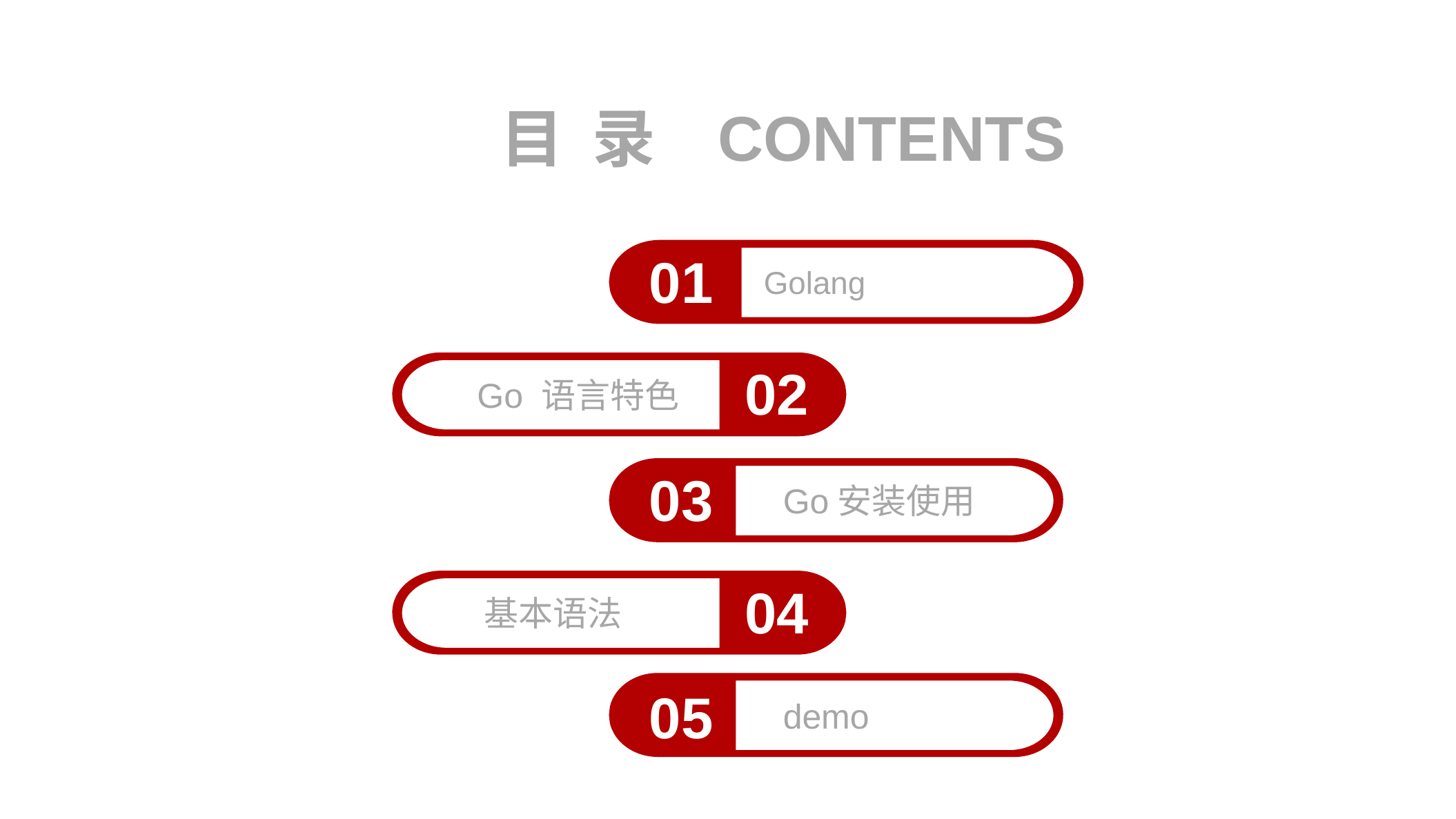

目  录
CONTENTS
Golang
01
     Go 语言特色
02
  Go安装使用
03
      基本语法
04
  demo
05